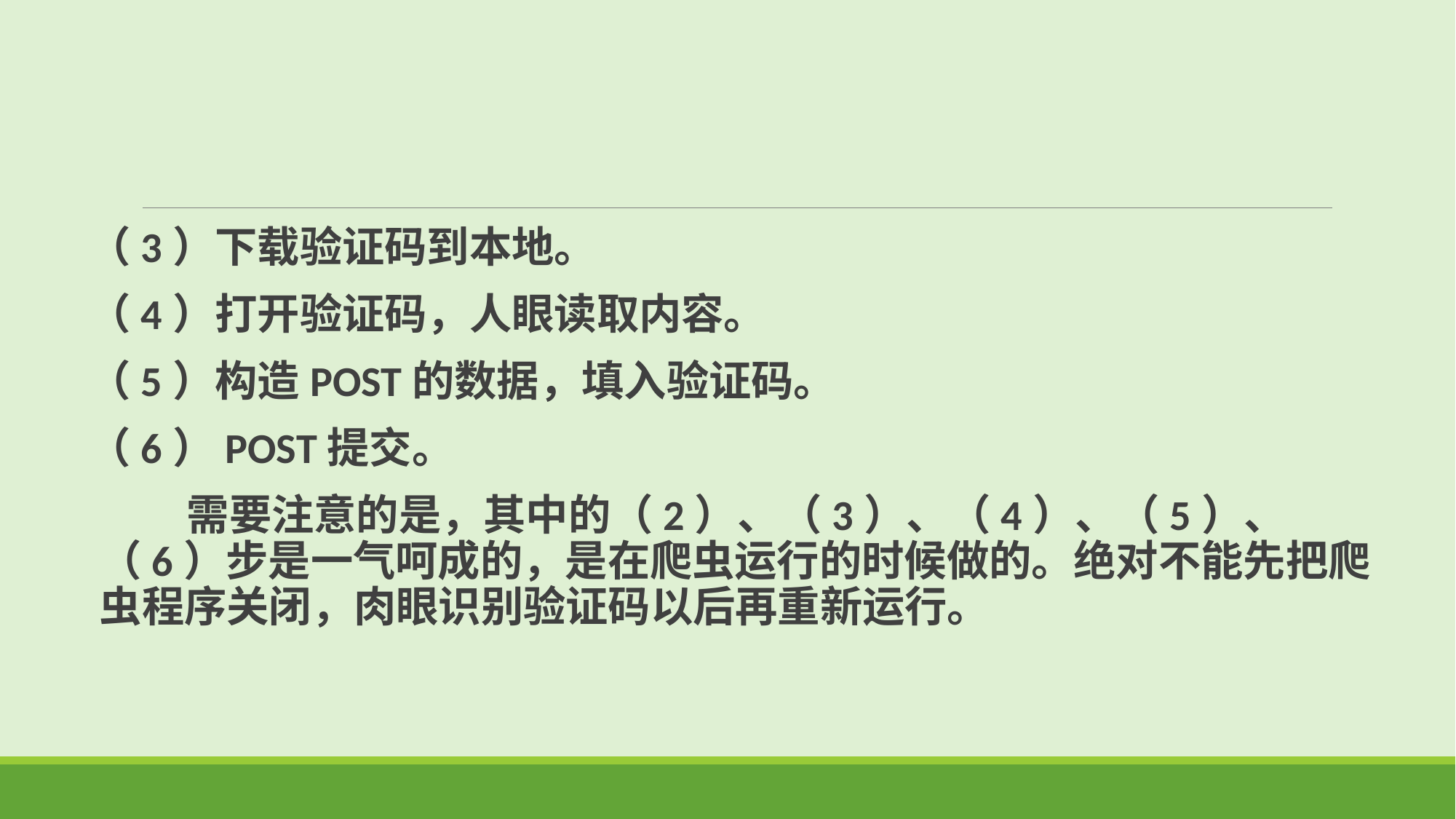

（3）下载验证码到本地。
（4）打开验证码，人眼读取内容。
（5）构造POST的数据，填入验证码。
（6）POST提交。
        需要注意的是，其中的（2）、（3）、（4）、（5）、（6）步是一气呵成的，是在爬虫运行的时候做的。绝对不能先把爬虫程序关闭，肉眼识别验证码以后再重新运行。